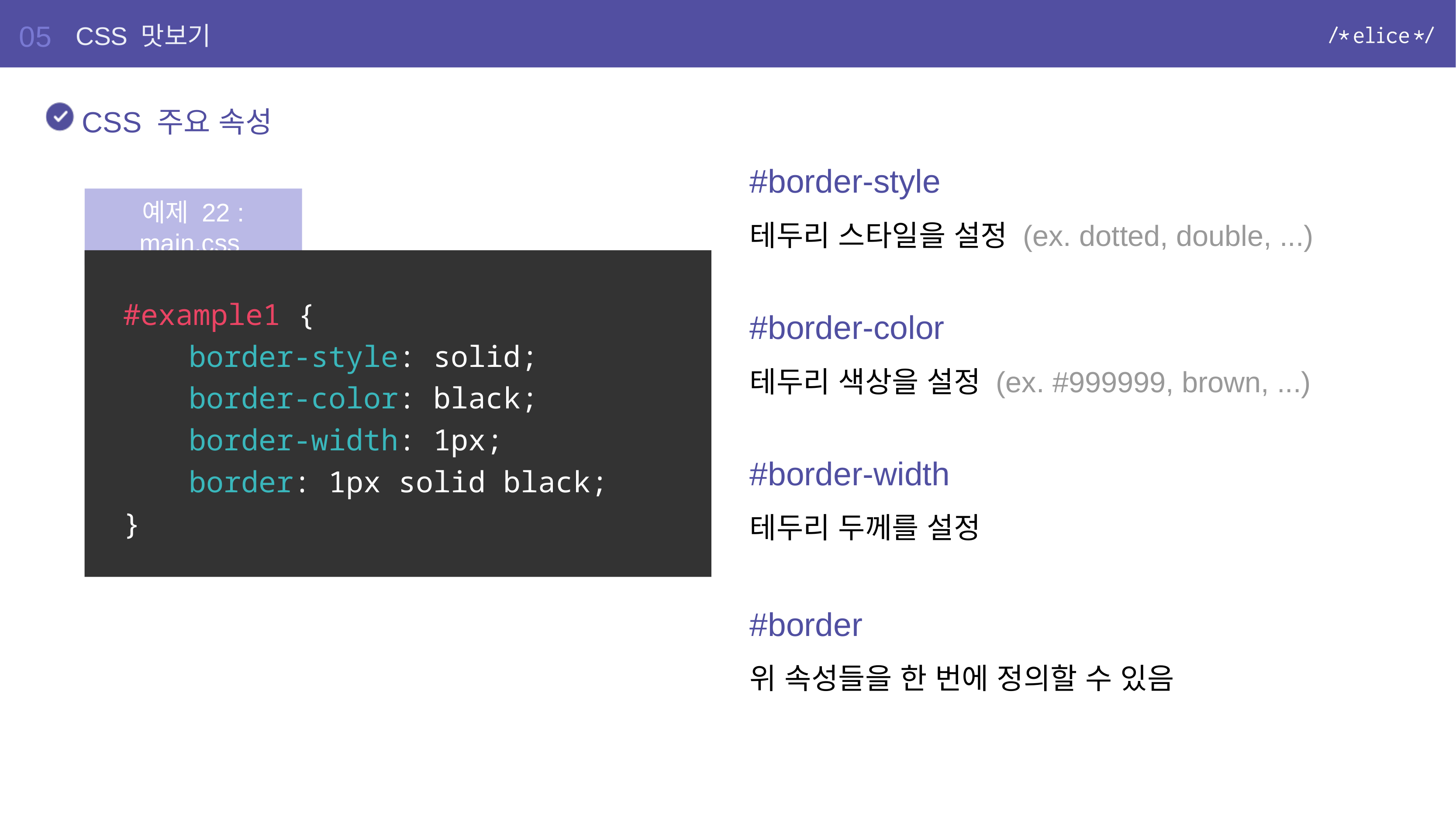

05
CSS 맛보기
CSS 주요 속성
#border-style
테두리 스타일을 설정 (ex. dotted, double, ...)

#border-color
테두리 색상을 설정 (ex. #999999, brown, ...)

#border-width
테두리 두께를 설정

#border
위 속성들을 한 번에 정의할 수 있음

예제 22 : main.css
#example1 {
	border-style: solid;
	border-color: black;
	border-width: 1px;
	border: 1px solid black;
}